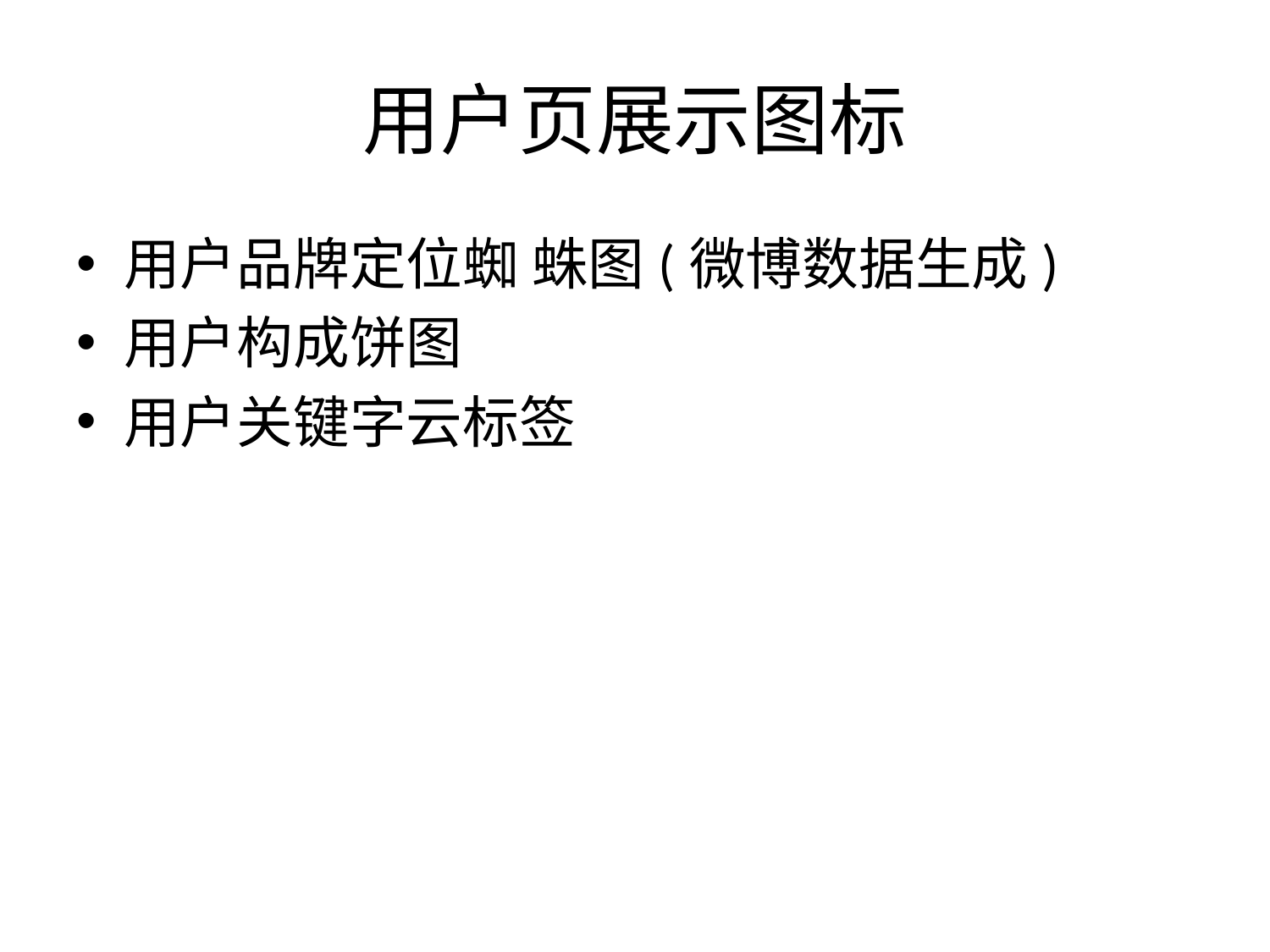

# 用户页展示图标
用户品牌定位蜘 蛛图(微博数据生成)
用户构成饼图
用户关键字云标签